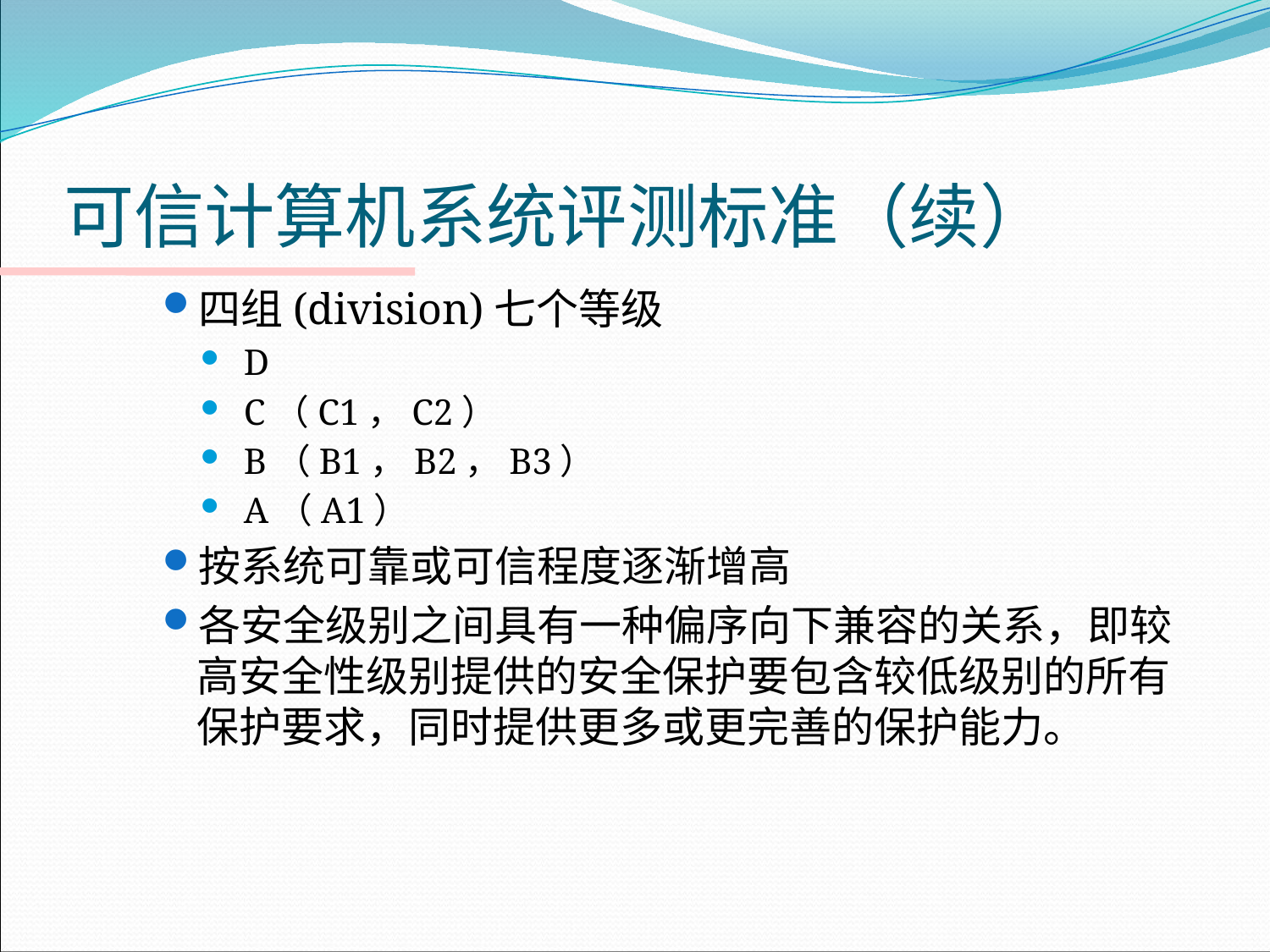

# 可信计算机系统评测标准（续）
四组(division)七个等级
 D
 C（C1，C2）
 B（B1，B2，B3）
 A（A1）
按系统可靠或可信程度逐渐增高
各安全级别之间具有一种偏序向下兼容的关系，即较高安全性级别提供的安全保护要包含较低级别的所有保护要求，同时提供更多或更完善的保护能力。

426